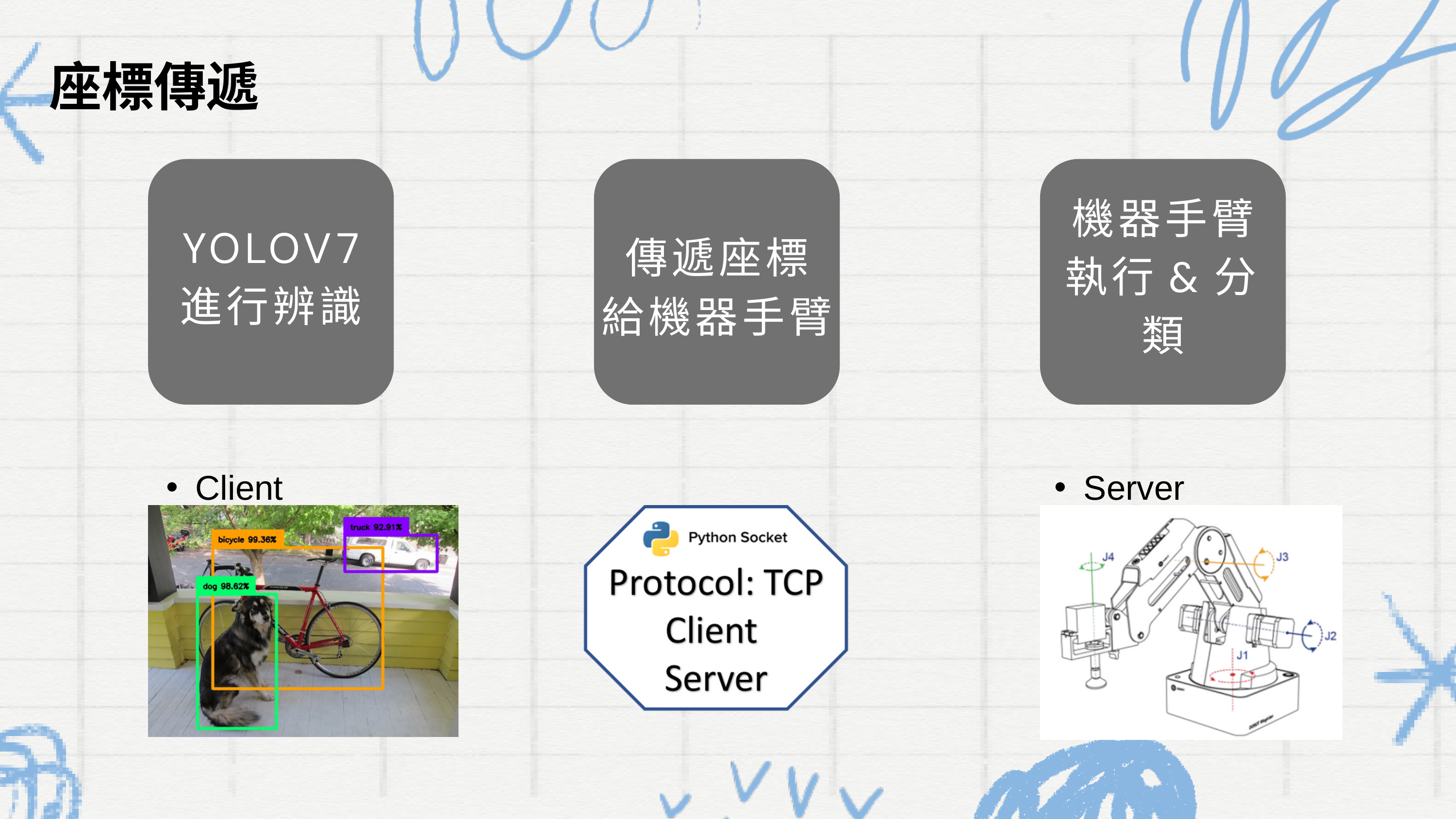

座標傳遞

YOLOV7
進行辨識

傳遞座標
給機器手臂

機器手臂
執行&分類

Client
Server